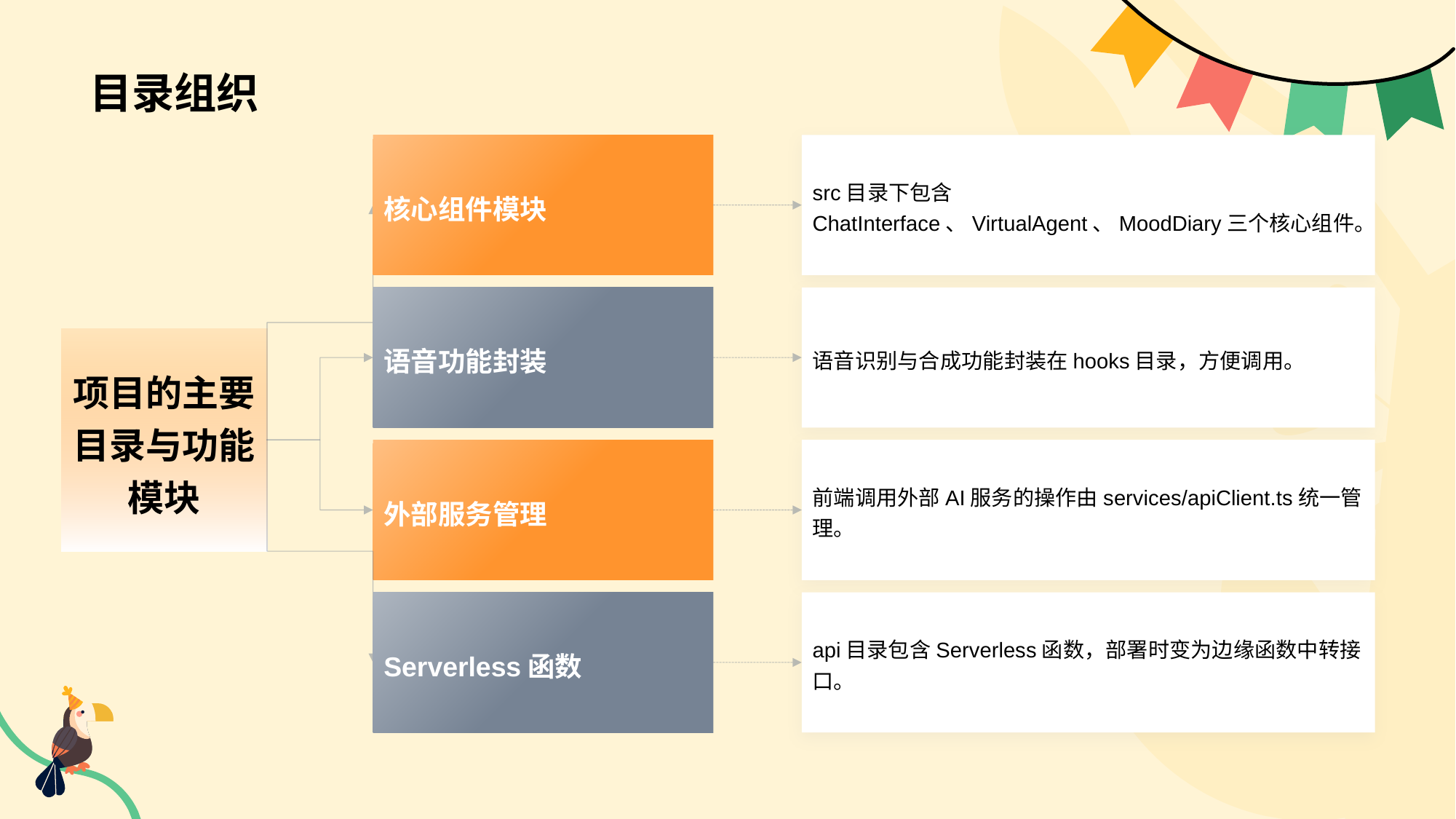

# 目录组织
核心组件模块
src目录下包含ChatInterface、VirtualAgent、MoodDiary三个核心组件。
语音功能封装
语音识别与合成功能封装在hooks目录，方便调用。
项目的主要目录与功能模块
外部服务管理
前端调用外部AI服务的操作由services/apiClient.ts统一管理。
Serverless函数
api目录包含Serverless函数，部署时变为边缘函数中转接口。